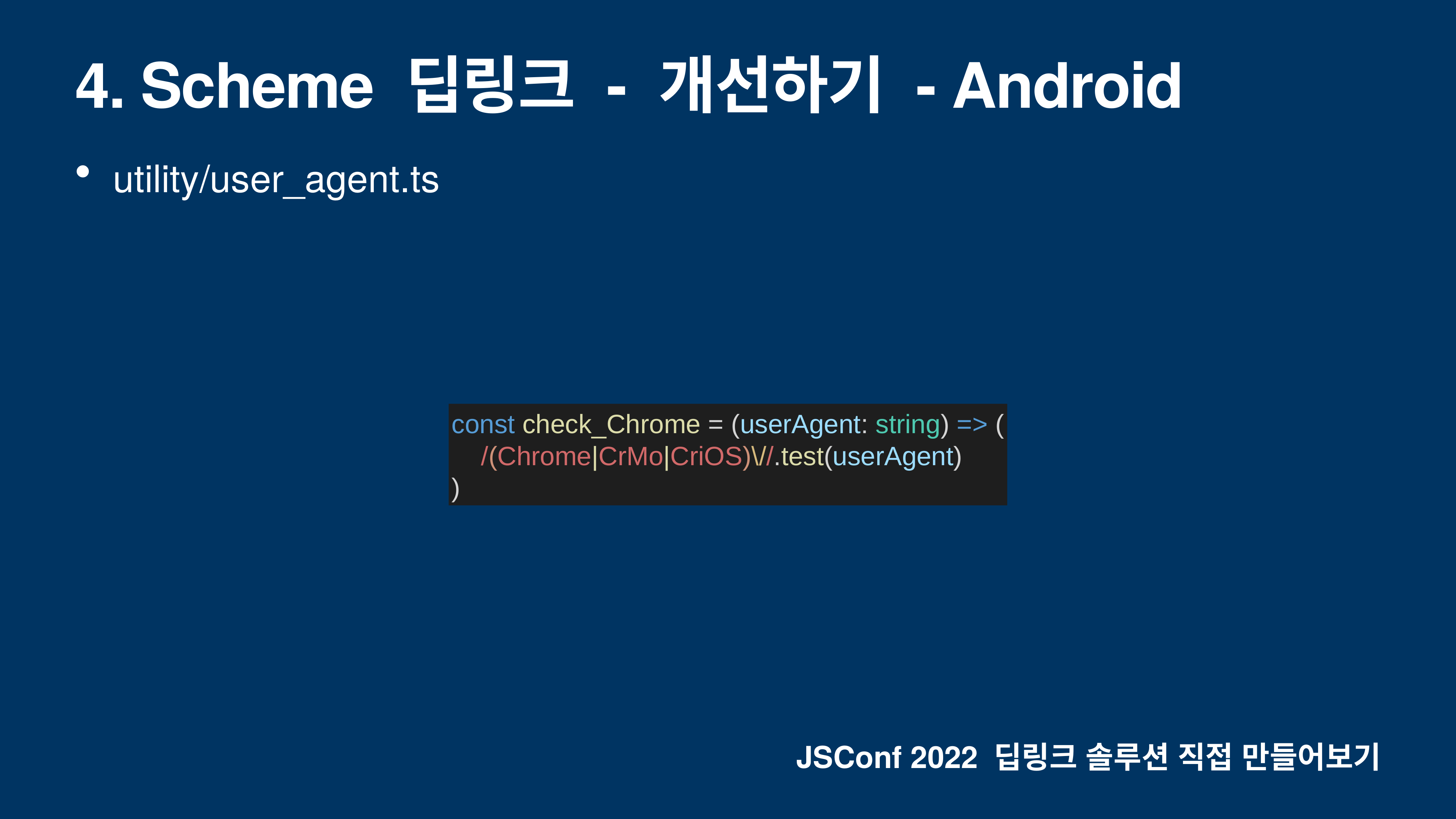

# 4. Scheme 딥링크 - 개선하기 - Android
utility/user_agent.ts
const check_Chrome = (userAgent: string) => (
    /(Chrome|CrMo|CriOS)\//.test(userAgent)
)
JSConf 2022 딥링크 솔루션 직접 만들어보기